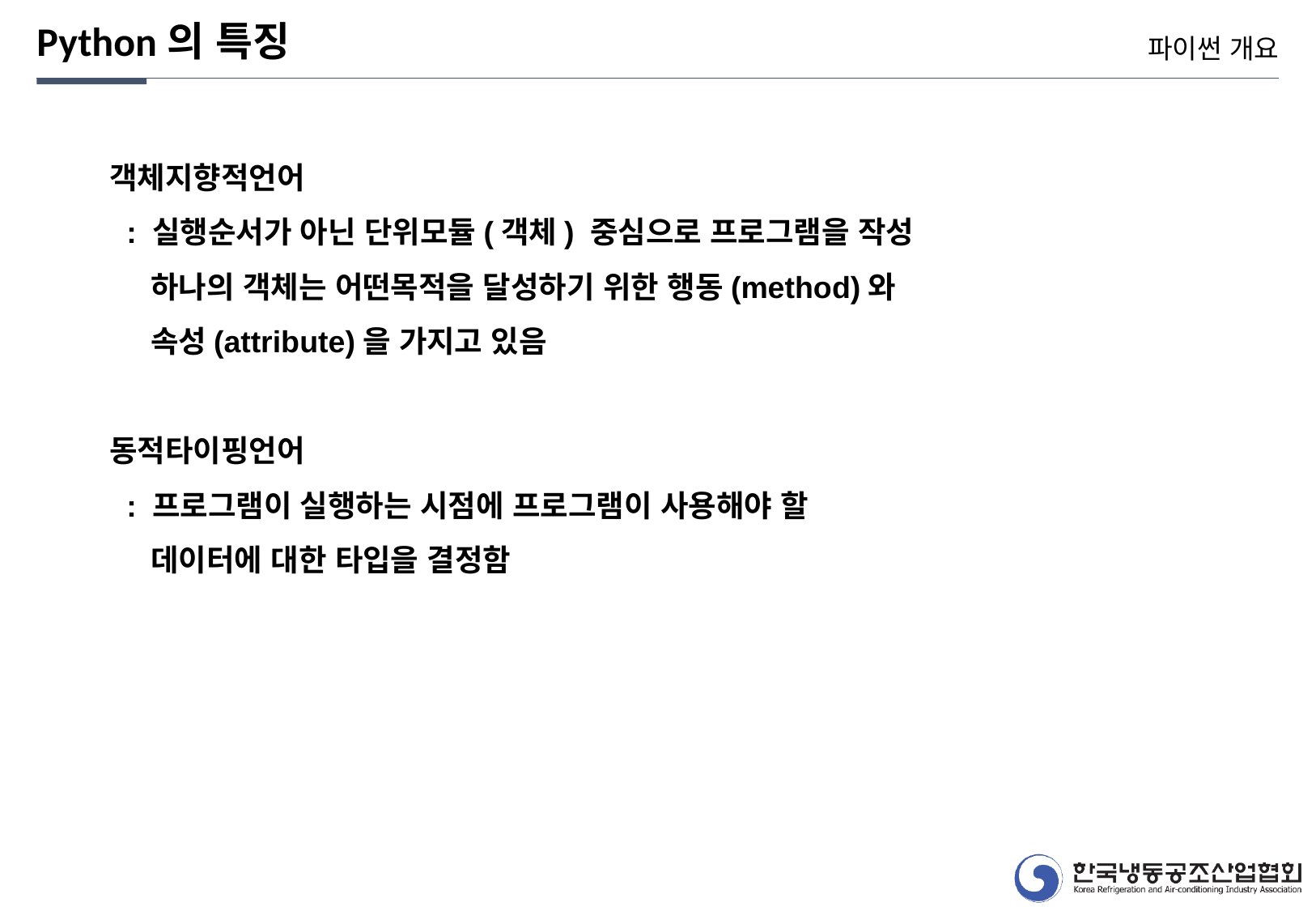

Python의 특징

파이썬 개요

객체지향적언어
  : 실행순서가 아닌 단위모듈(객체) 중심으로 프로그램을 작성
    하나의 객체는 어떤목적을 달성하기 위한 행동(method)와
    속성(attribute)을 가지고 있음

동적타이핑언어
  : 프로그램이 실행하는 시점에 프로그램이 사용해야 할
    데이터에 대한 타입을 결정함